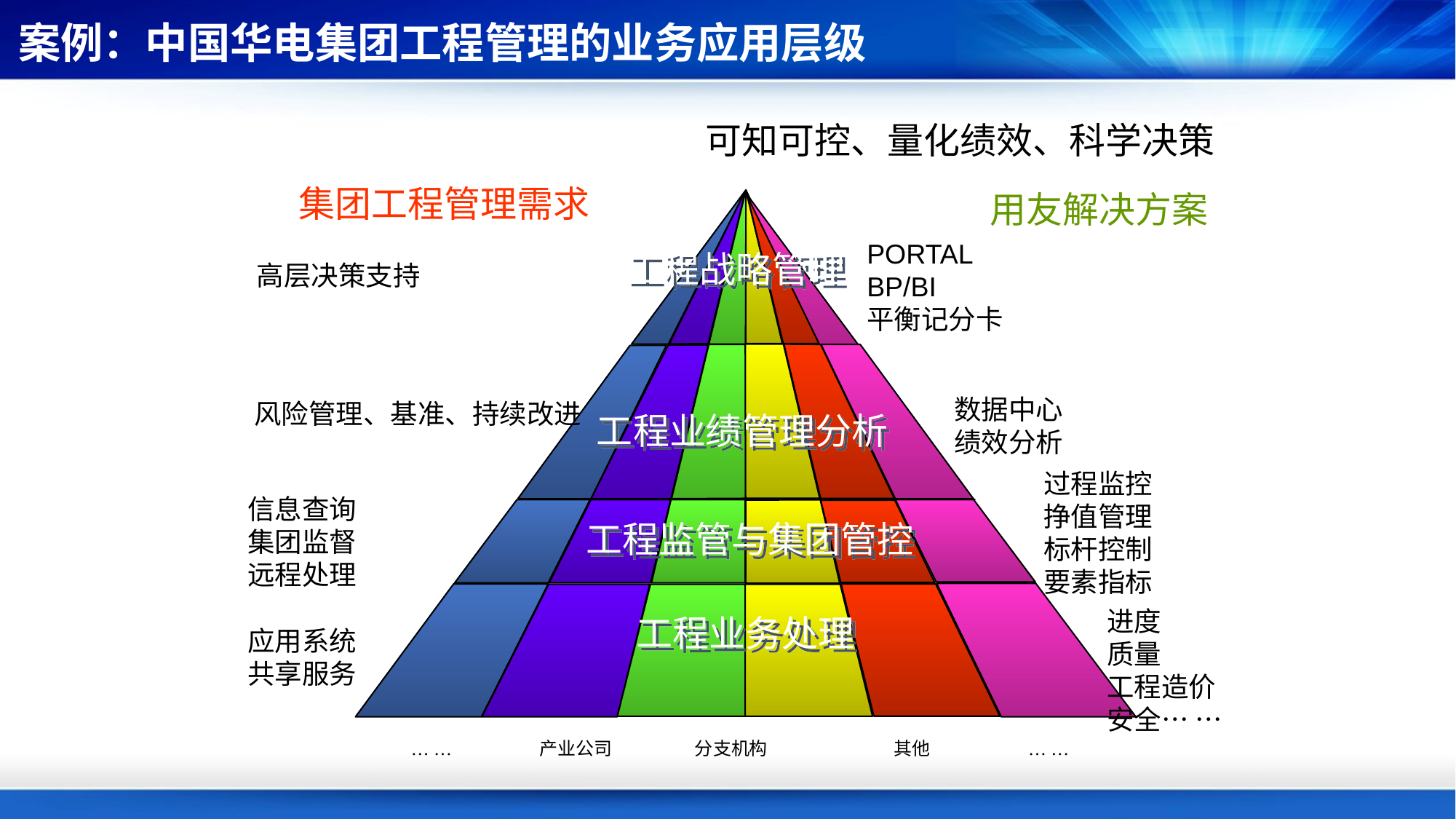

案例：中国华电集团工程管理的业务应用层级
可知可控、量化绩效、科学决策
集团工程管理需求
高层决策支持

风险管理、基准、持续改进

信息查询
集团监督
远程处理
应用系统
共享服务
用友解决方案
PORTAL
BP/BI
平衡记分卡

数据中心
绩效分析
过程监控
挣值管理
标杆控制
要素指标
进度
质量
工程造价
安全… …

工程战略管理
KPI

工程业绩管理分析

工程监管与集团管控

工程业务处理

… …
产业公司
分支机构
其他
… …